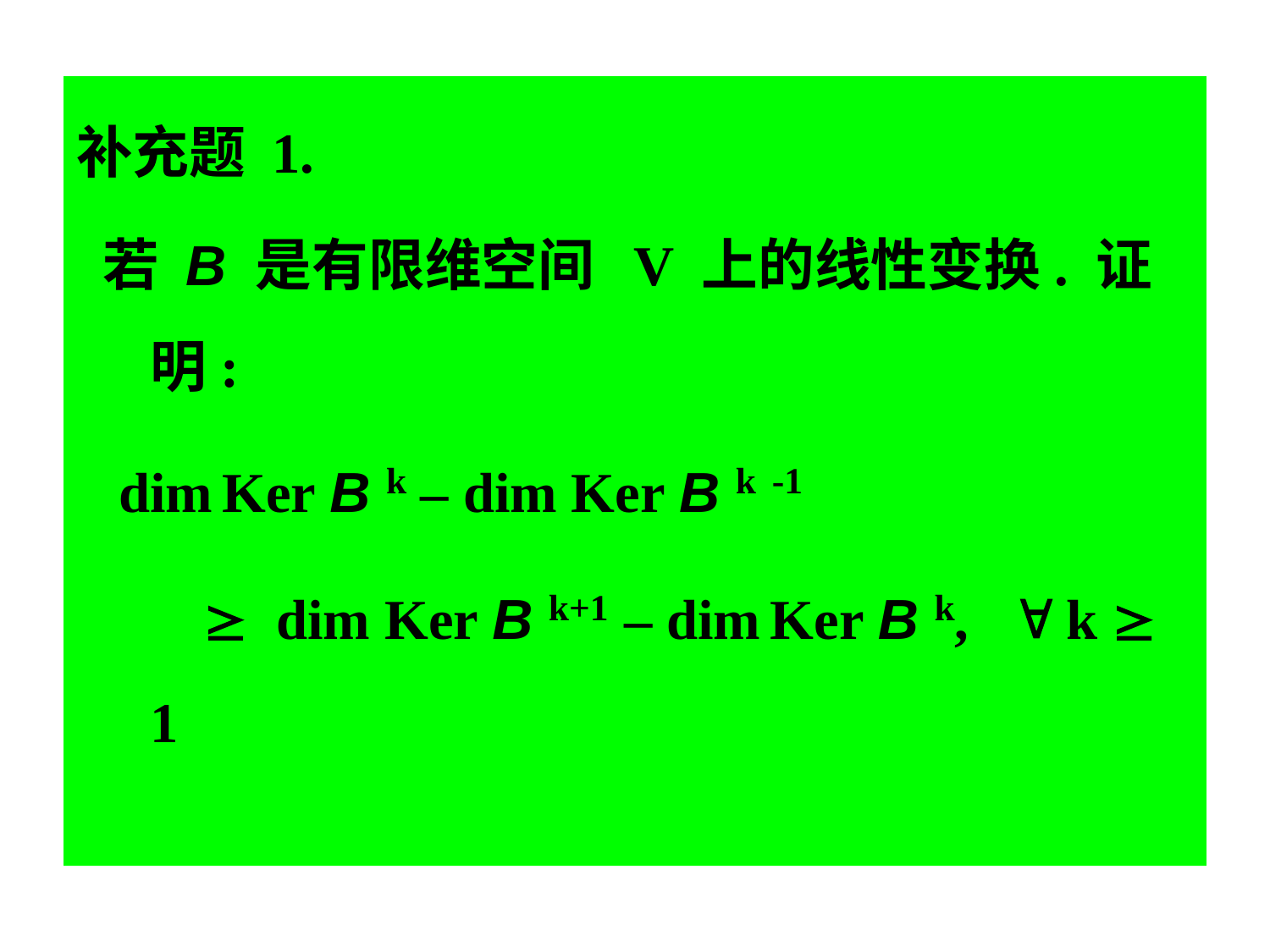

补充题 1.
 若 B 是有限维空间  V 上的线性变换. 证明:
   dim Ker B k – dim Ker B k -1
        ≥  dim Ker B k+1 – dim Ker B k,   ∀ k ≥ 1